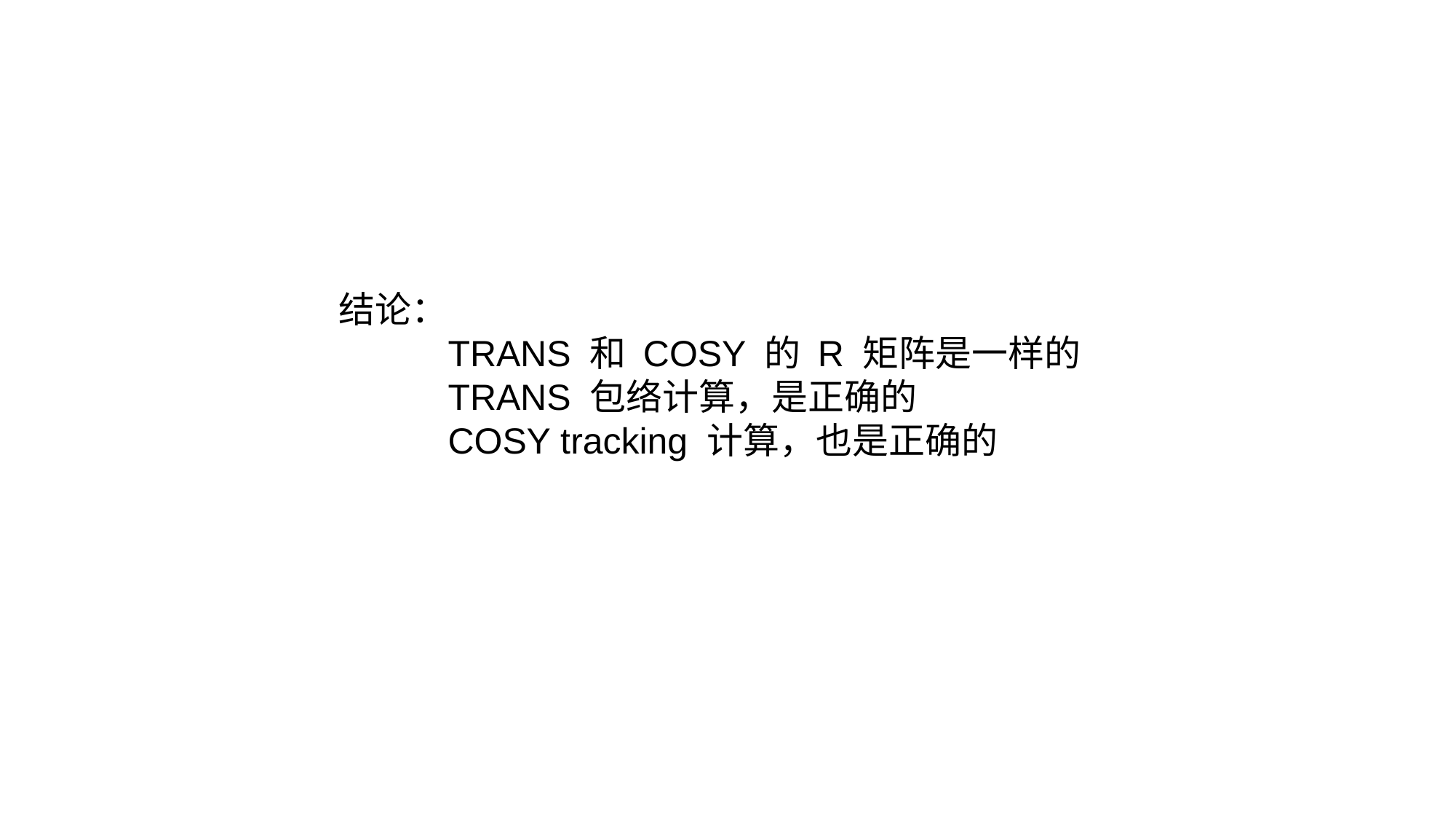

结论：
	TRANS 和 COSY 的 R 矩阵是一样的
	TRANS 包络计算，是正确的
	COSY tracking 计算，也是正确的